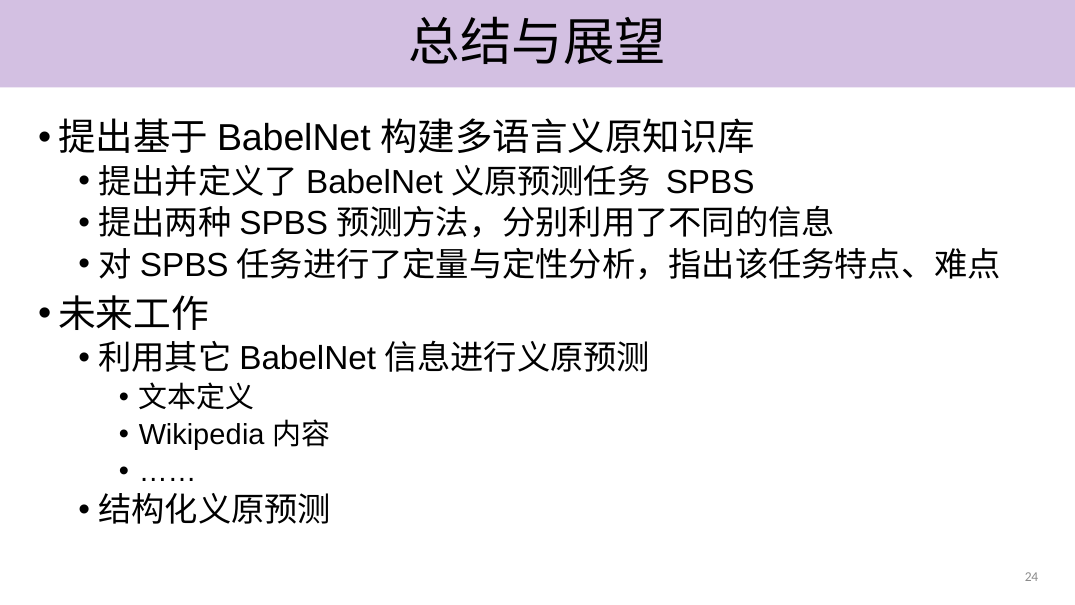

总结与展望
提出基于BabelNet构建多语言义原知识库
提出并定义了BabelNet义原预测任务 SPBS
提出两种SPBS预测方法，分别利用了不同的信息
对SPBS任务进行了定量与定性分析，指出该任务特点、难点
未来工作
利用其它BabelNet信息进行义原预测
文本定义
Wikipedia内容
……
结构化义原预测

24